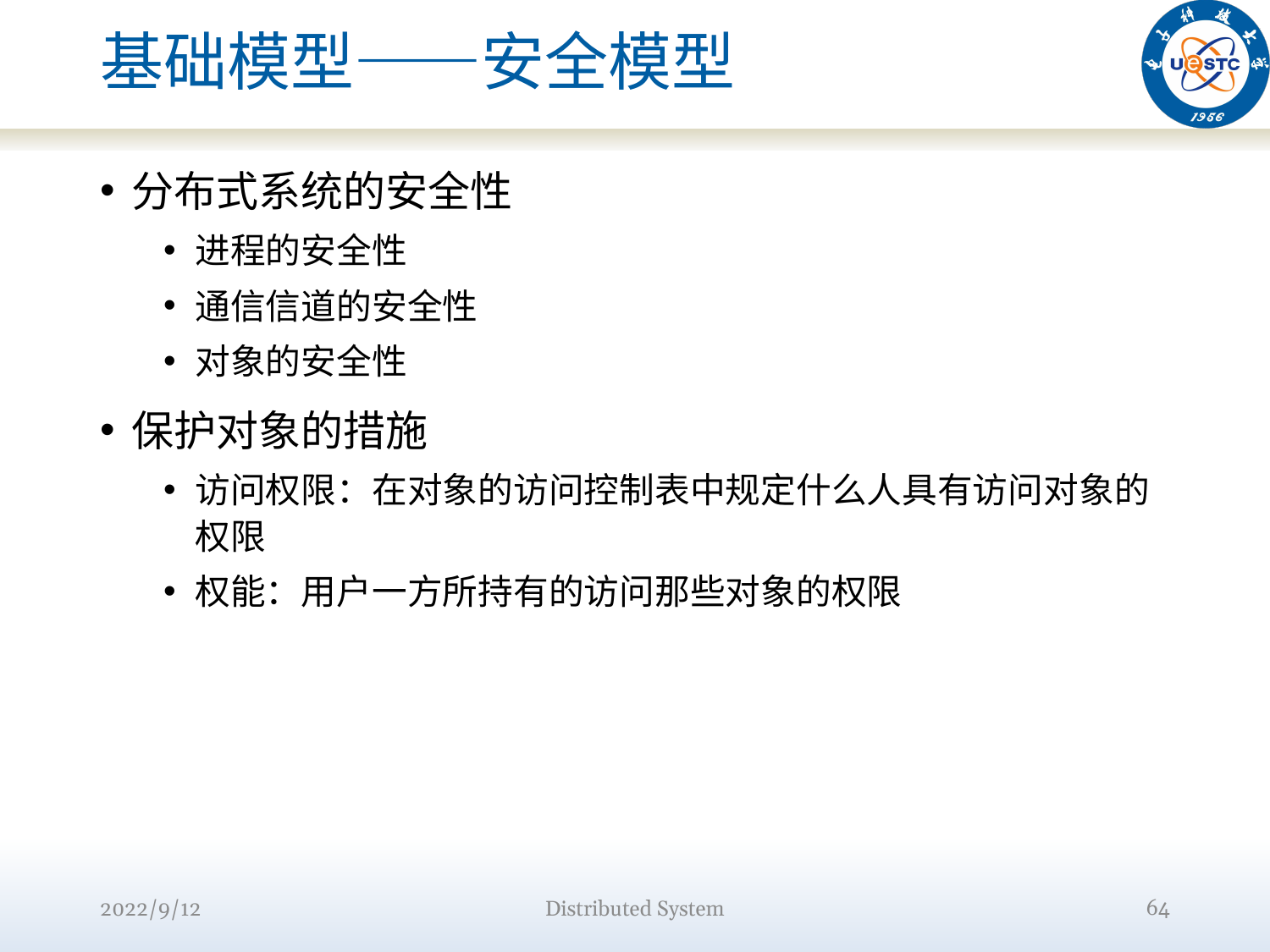

# 基础模型——安全模型
分布式系统的安全性
进程的安全性
通信信道的安全性
对象的安全性
保护对象的措施
访问权限：在对象的访问控制表中规定什么人具有访问对象的权限
权能：用户一方所持有的访问那些对象的权限
2022/9/12
Distributed System
64